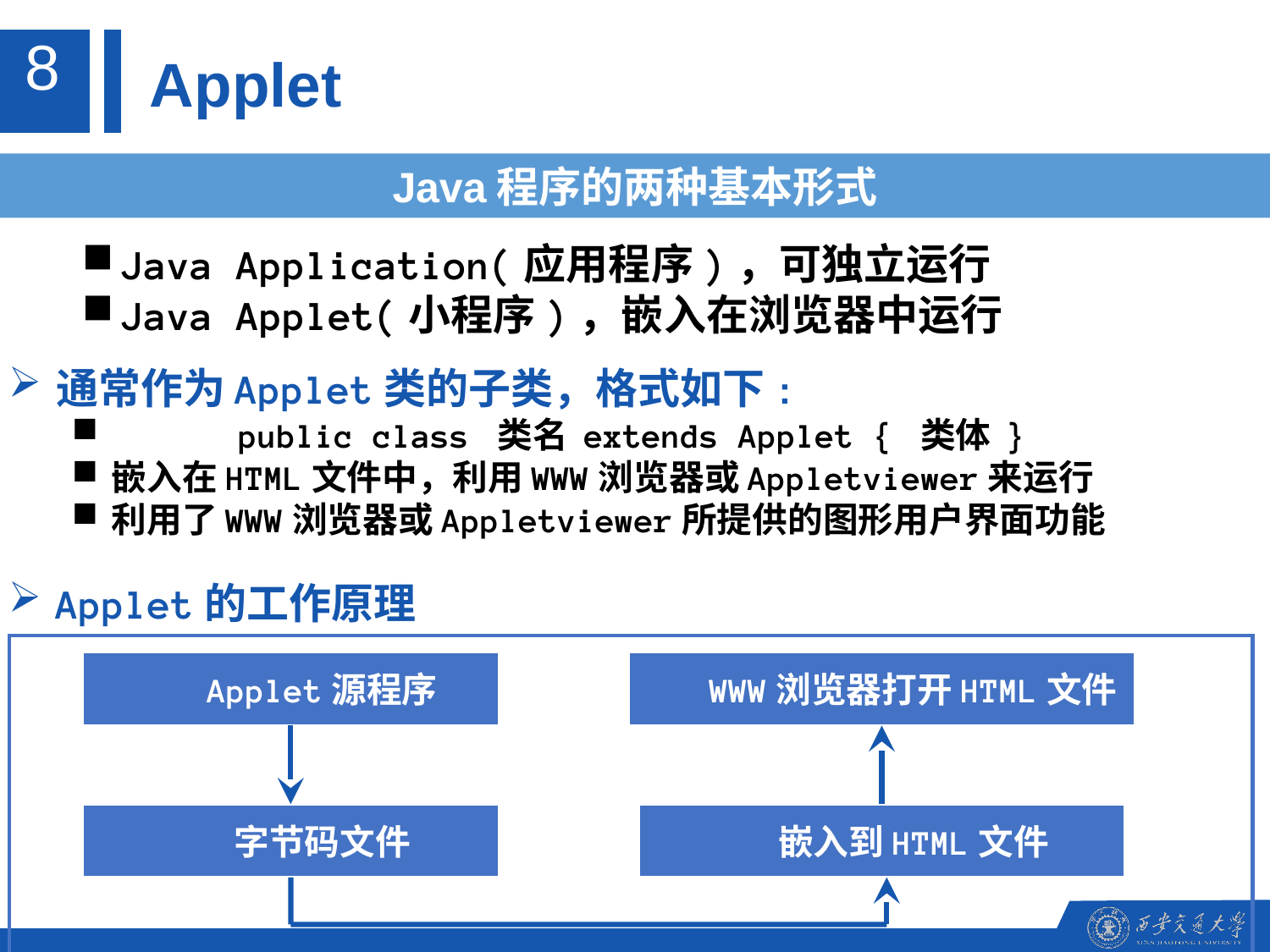

8
Applet
Java程序的两种基本形式
Java Application(应用程序)，可独立运行
Java Applet(小程序)，嵌入在浏览器中运行
通常作为Applet类的子类，格式如下:
	public class 类名 extends Applet { 类体 }
嵌入在HTML文件中，利用WWW浏览器或Appletviewer来运行
利用了WWW浏览器或Appletviewer所提供的图形用户界面功能
Applet的工作原理

Applet源程序
WWW浏览器打开HTML文件
字节码文件
嵌入到HTML文件